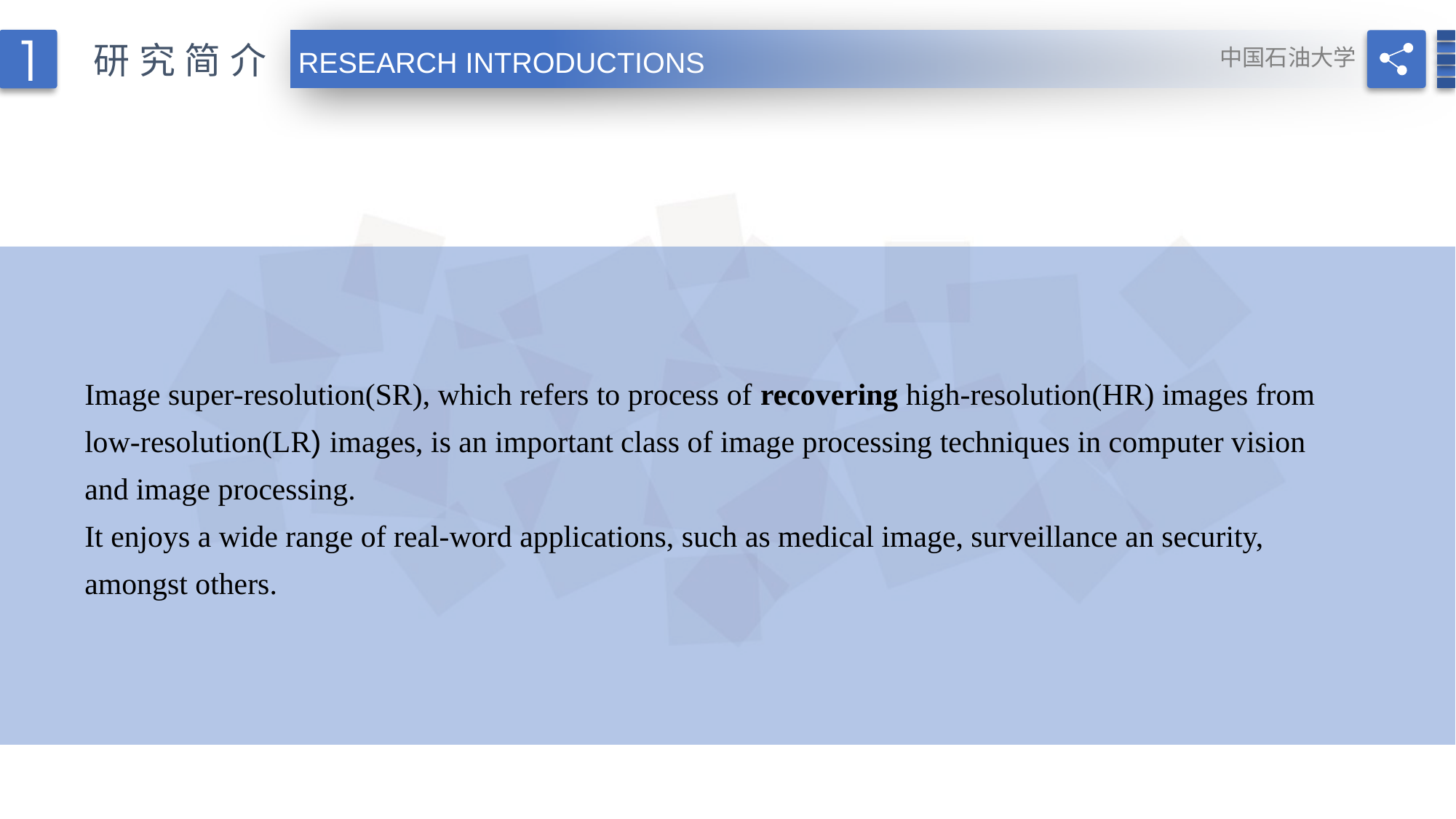

1

研究简介
中国石油大学
RESEARCH INTRODUCTIONS

Image super-resolution(SR), which refers to process of recovering high-resolution(HR) images from low-resolution(LR) images, is an important class of image processing techniques in computer vision and image processing.
It enjoys a wide range of real-word applications, such as medical image, surveillance an security, amongst others.